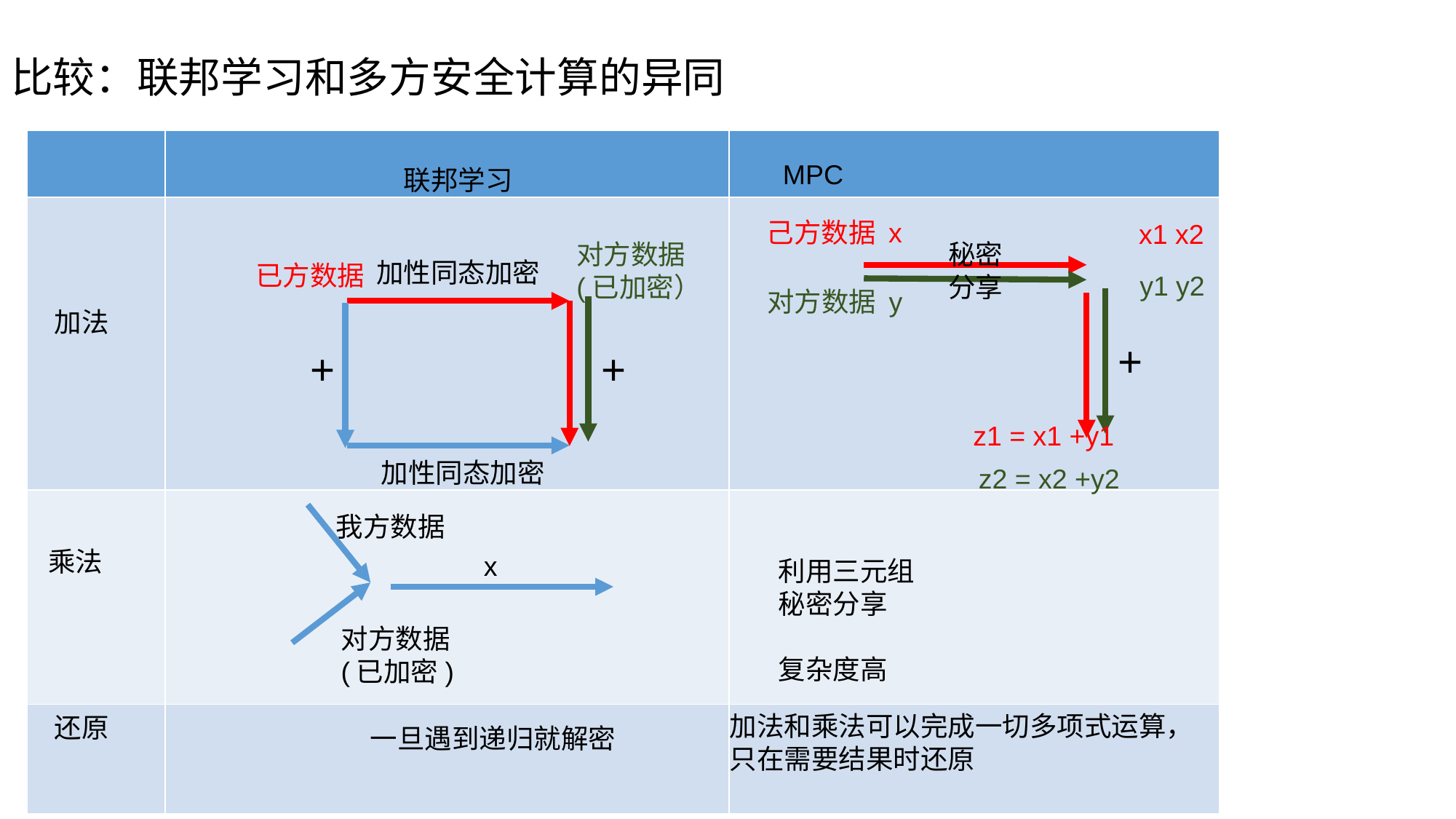

比较：联邦学习和多方安全计算的异同
|  |  |  |
| --- | --- | --- |
|  |  |  |
|  |  |  |
|  |  |  |
MPC
联邦学习
己方数据 x
x1 x2
秘密
分享
y1 y2
对方数据 y
+
z1 = x1 +y1
z2 = x2 +y2
对方数据
(已加密）
加性同态加密
已方数据
+
+
加性同态加密
加法
我方数据
x
对方数据
(已加密)
乘法
利用三元组
秘密分享

复杂度高
加法和乘法可以完成一切多项式运算，
只在需要结果时还原
还原
一旦遇到递归就解密